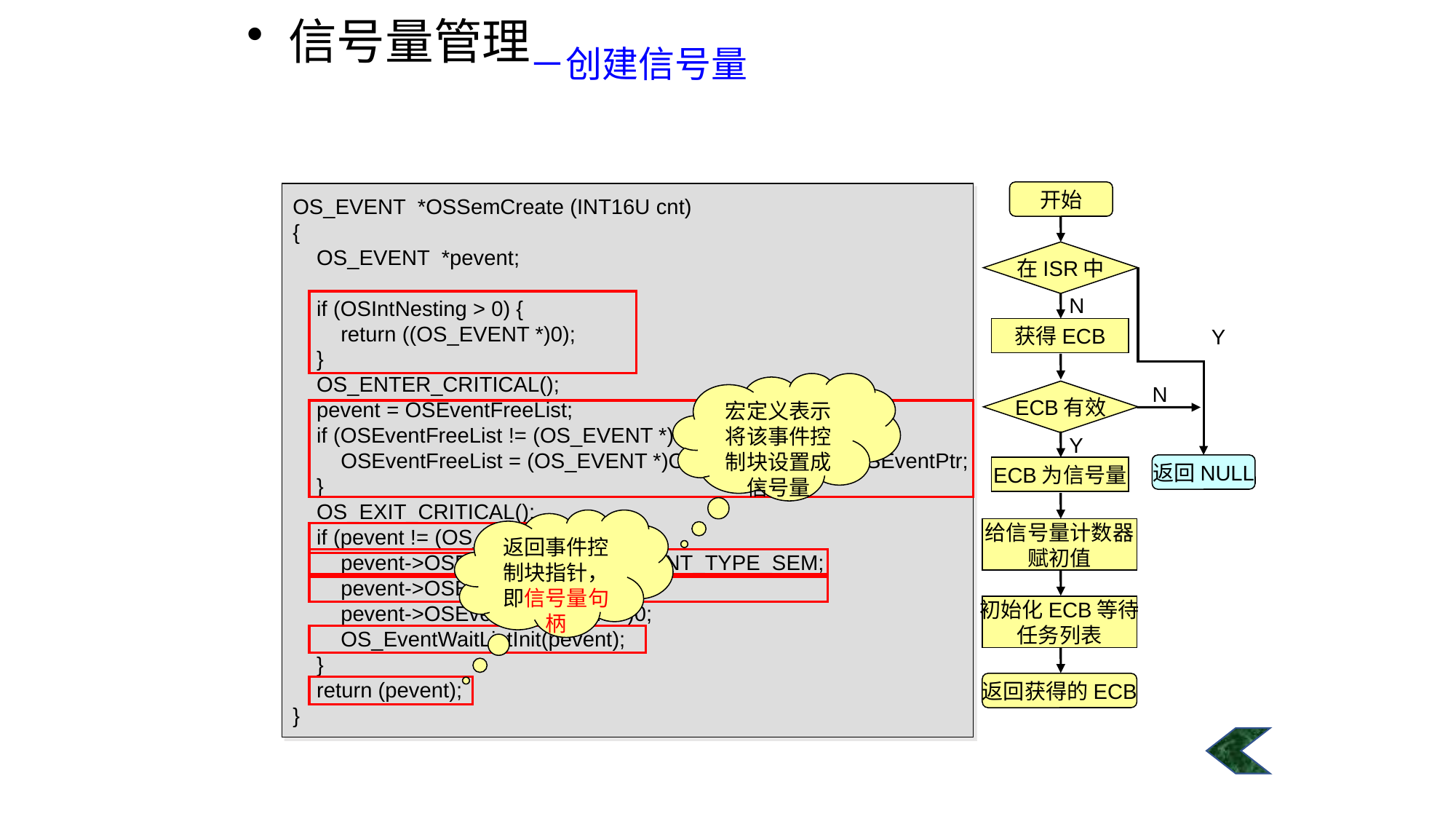

信号量管理
－创建信号量
#
开始
OS_EVENT  *OSSemCreate (INT16U cnt)
{
    OS_EVENT  *pevent;

    if (OSIntNesting > 0) {
        return ((OS_EVENT *)0);
    }
    OS_ENTER_CRITICAL();
    pevent = OSEventFreeList;
    if (OSEventFreeList != (OS_EVENT *)0) {
        OSEventFreeList = (OS_EVENT *)OSEventFreeList->OSEventPtr;
    }
    OS_EXIT_CRITICAL();
    if (pevent != (OS_EVENT *)0) {
        pevent->OSEventType = OS_EVENT_TYPE_SEM;
        pevent->OSEventCnt  = cnt;
        pevent->OSEventPtr  = (void *)0;
        OS_EventWaitListInit(pevent);
    }
    return (pevent);
}

在ISR中
Y
返回NULL
N

获得ECB

宏定义表示将该事件控制块设置成信号量
N

ECB有效

Y

ECB为信号量

返回事件控制块指针， 即信号量句柄
给信号量计数器
赋初值

初始化ECB等待
任务列表

返回获得的ECB